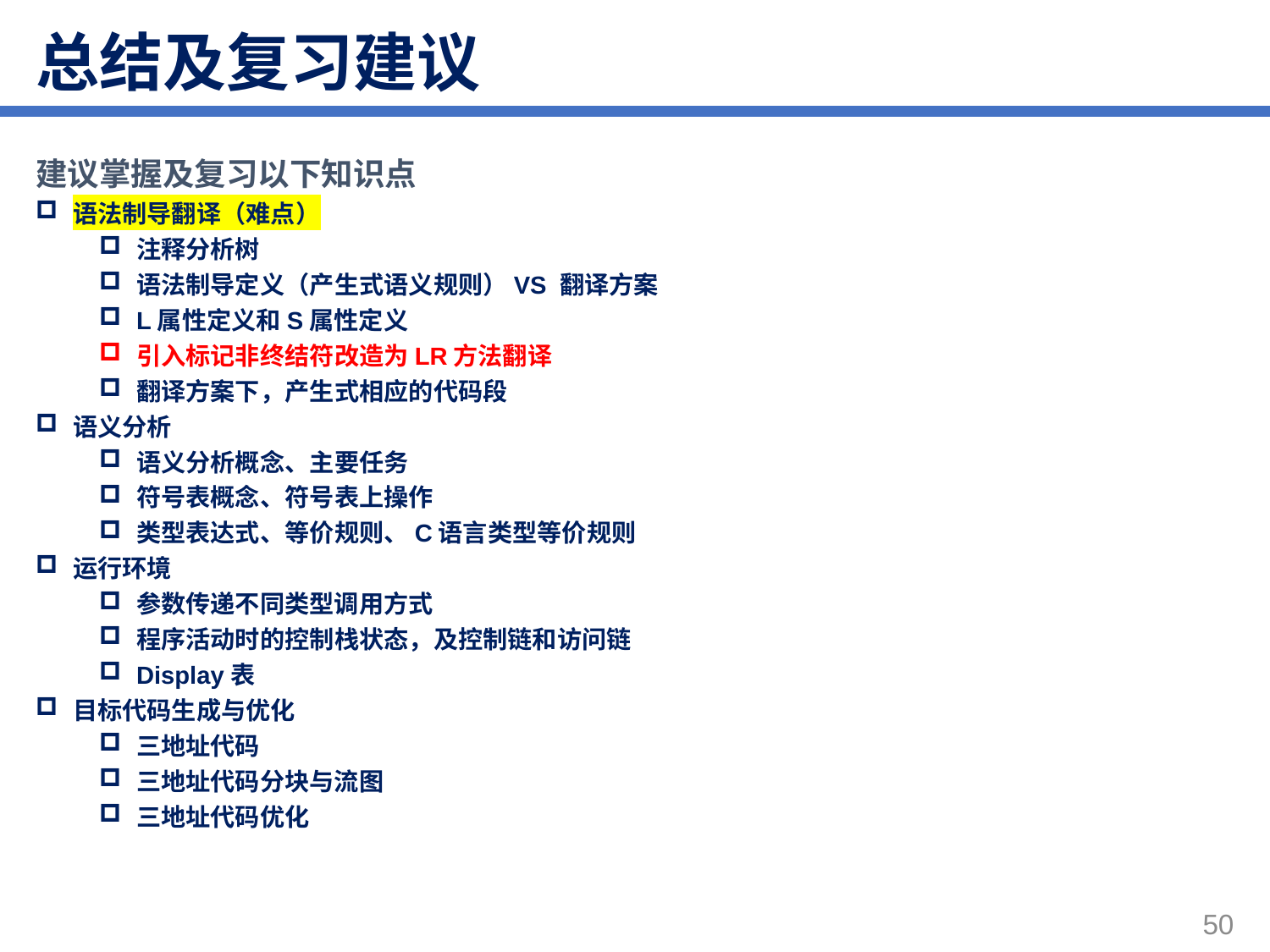

# 总结及复习建议
建议掌握及复习以下知识点
语法制导翻译（难点）
注释分析树
语法制导定义（产生式语义规则）VS 翻译方案
L属性定义和S属性定义
引入标记非终结符改造为LR方法翻译
翻译方案下，产生式相应的代码段
语义分析
语义分析概念、主要任务
符号表概念、符号表上操作
类型表达式、等价规则、C语言类型等价规则
运行环境
参数传递不同类型调用方式
程序活动时的控制栈状态，及控制链和访问链
Display表
目标代码生成与优化
三地址代码
三地址代码分块与流图
三地址代码优化

50